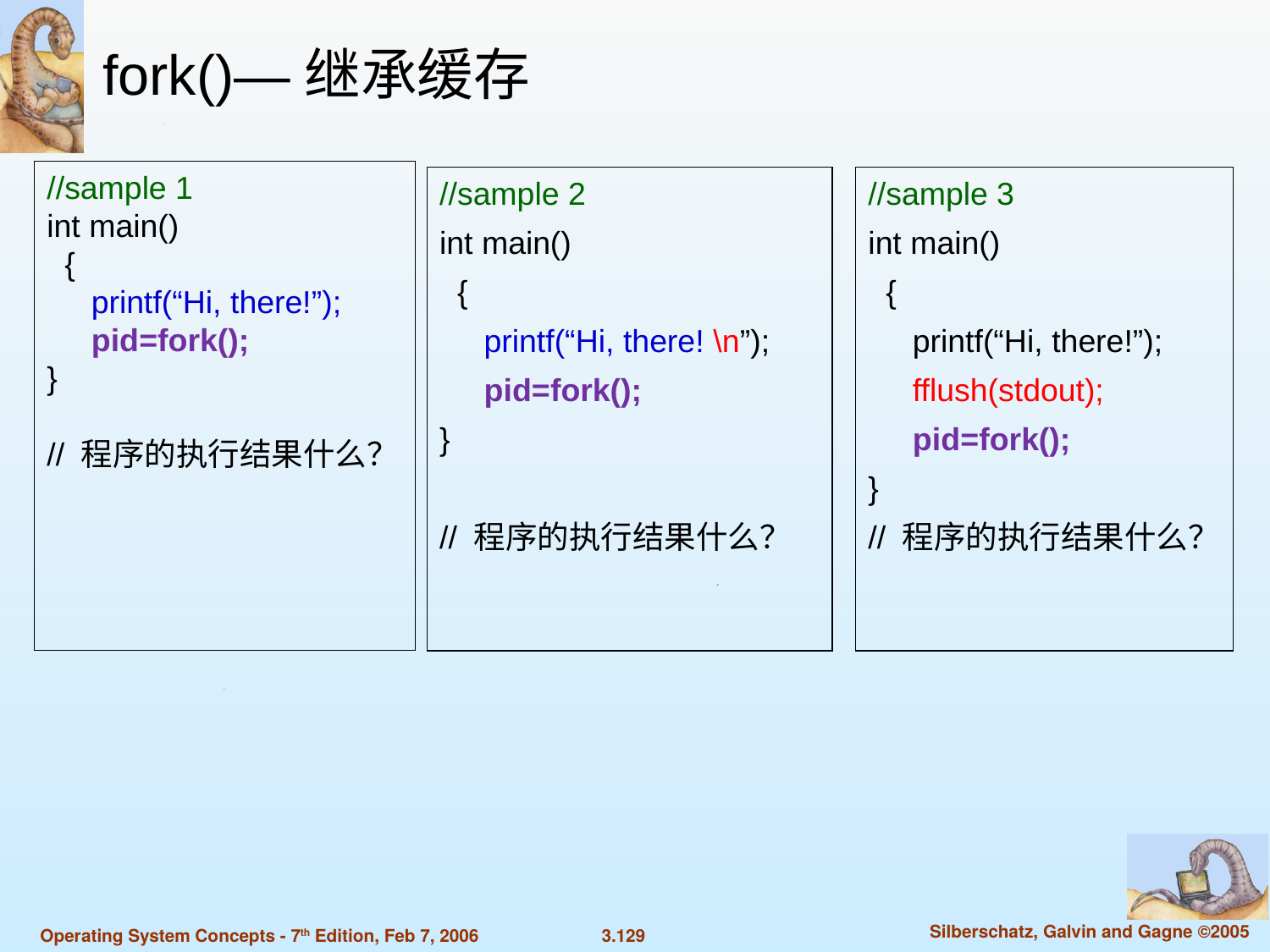

fork()—继承缓存
//sample 1
int main()
  {
     printf(“Hi, there!”);
     pid=fork();
}

// 程序的执行结果什么？
//sample 2
int main()
  {
     printf(“Hi, there! \n”);
     pid=fork();
}

// 程序的执行结果什么？
//sample 3
int main()
  {
     printf(“Hi, there!”);
     fflush(stdout);
     pid=fork();
}
// 程序的执行结果什么？